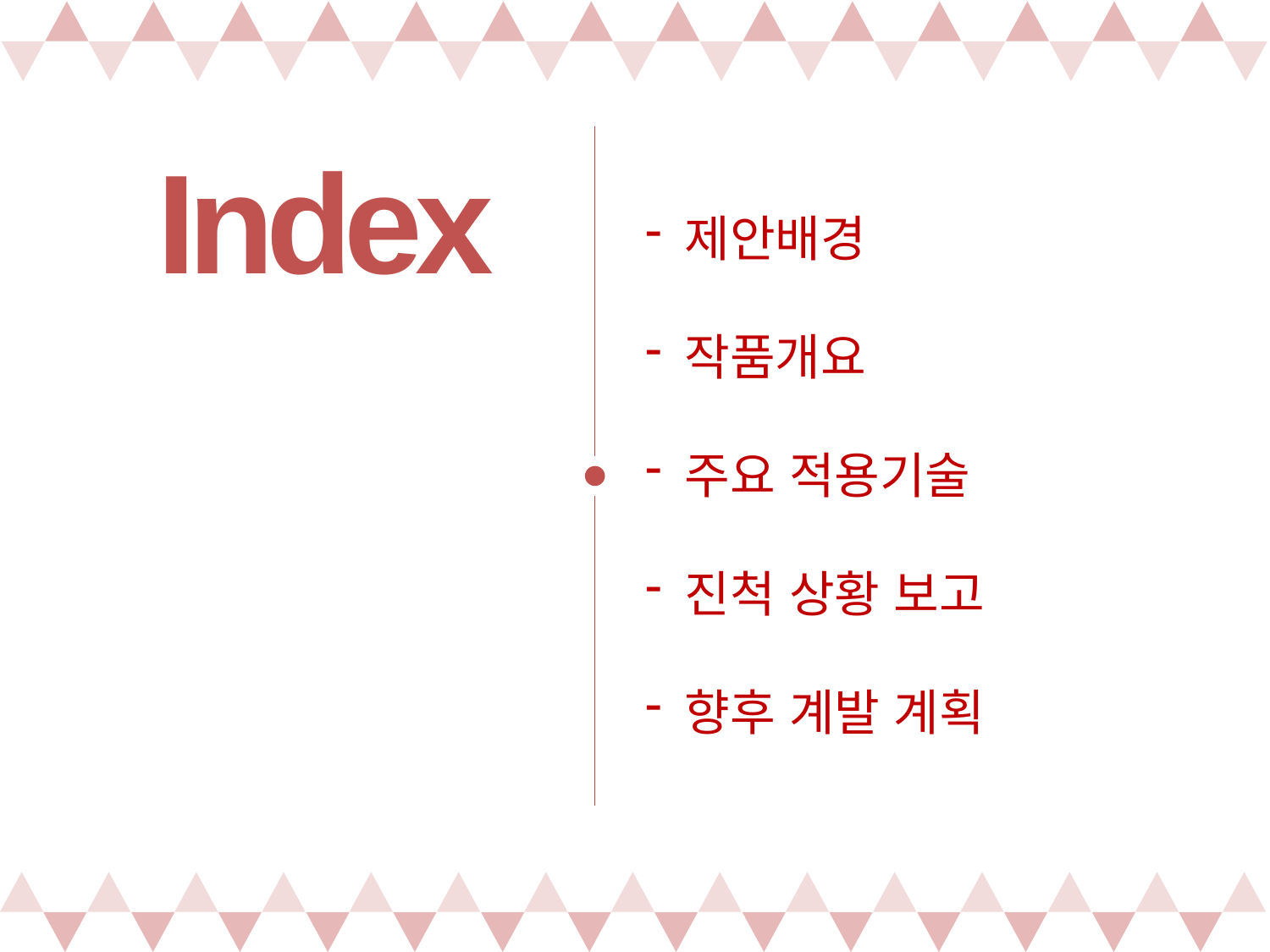

Index
제안배경

작품개요

주요 적용기술

진척 상황 보고

향후 계발 계획